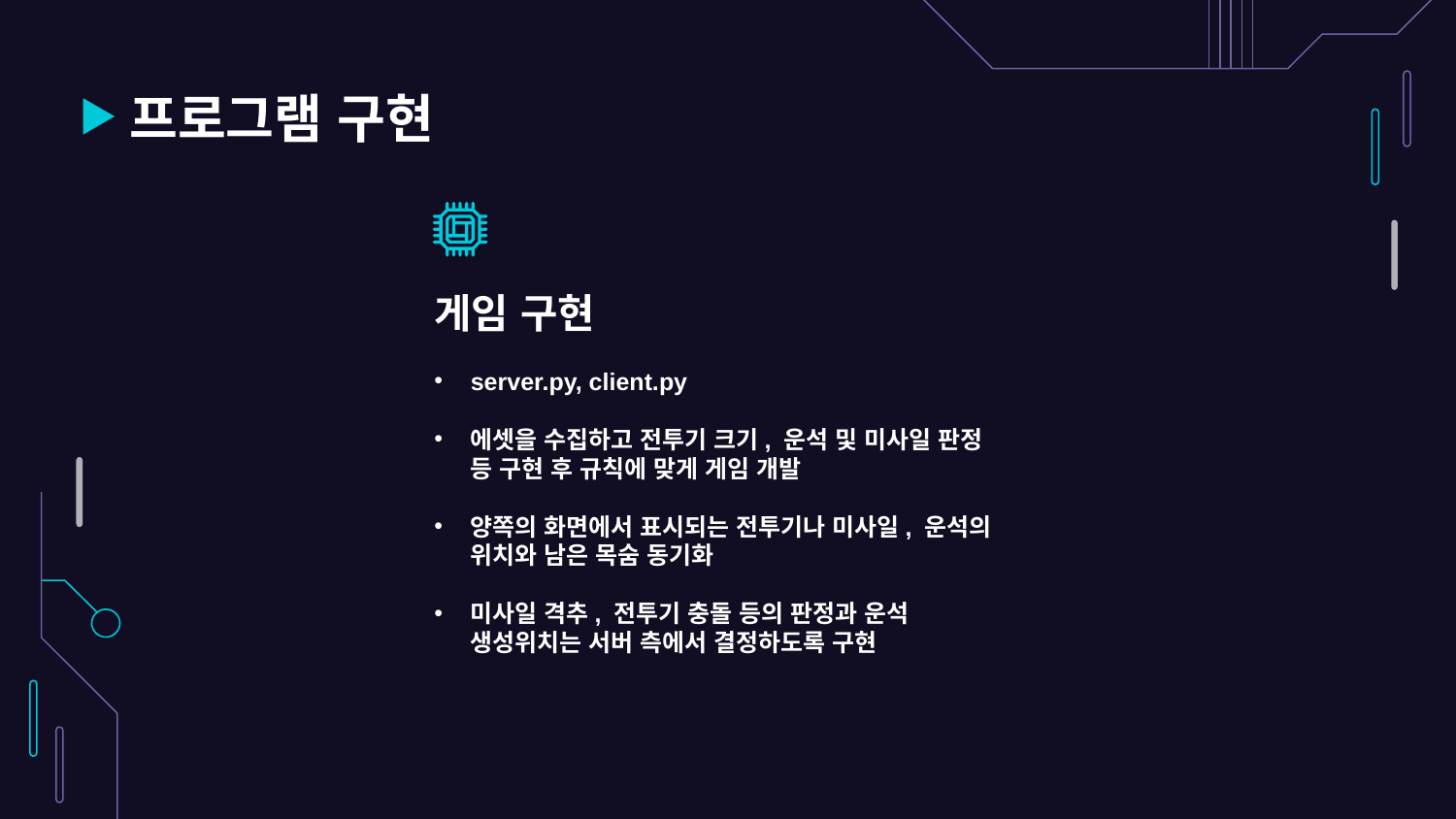

# 프로그램 구현

게임 구현
server.py, client.py

에셋을 수집하고 전투기 크기, 운석 및 미사일 판정 등 구현 후 규칙에 맞게 게임 개발

양쪽의 화면에서 표시되는 전투기나 미사일, 운석의 위치와 남은 목숨 동기화

미사일 격추, 전투기 충돌 등의 판정과 운석 생성위치는 서버 측에서 결정하도록 구현